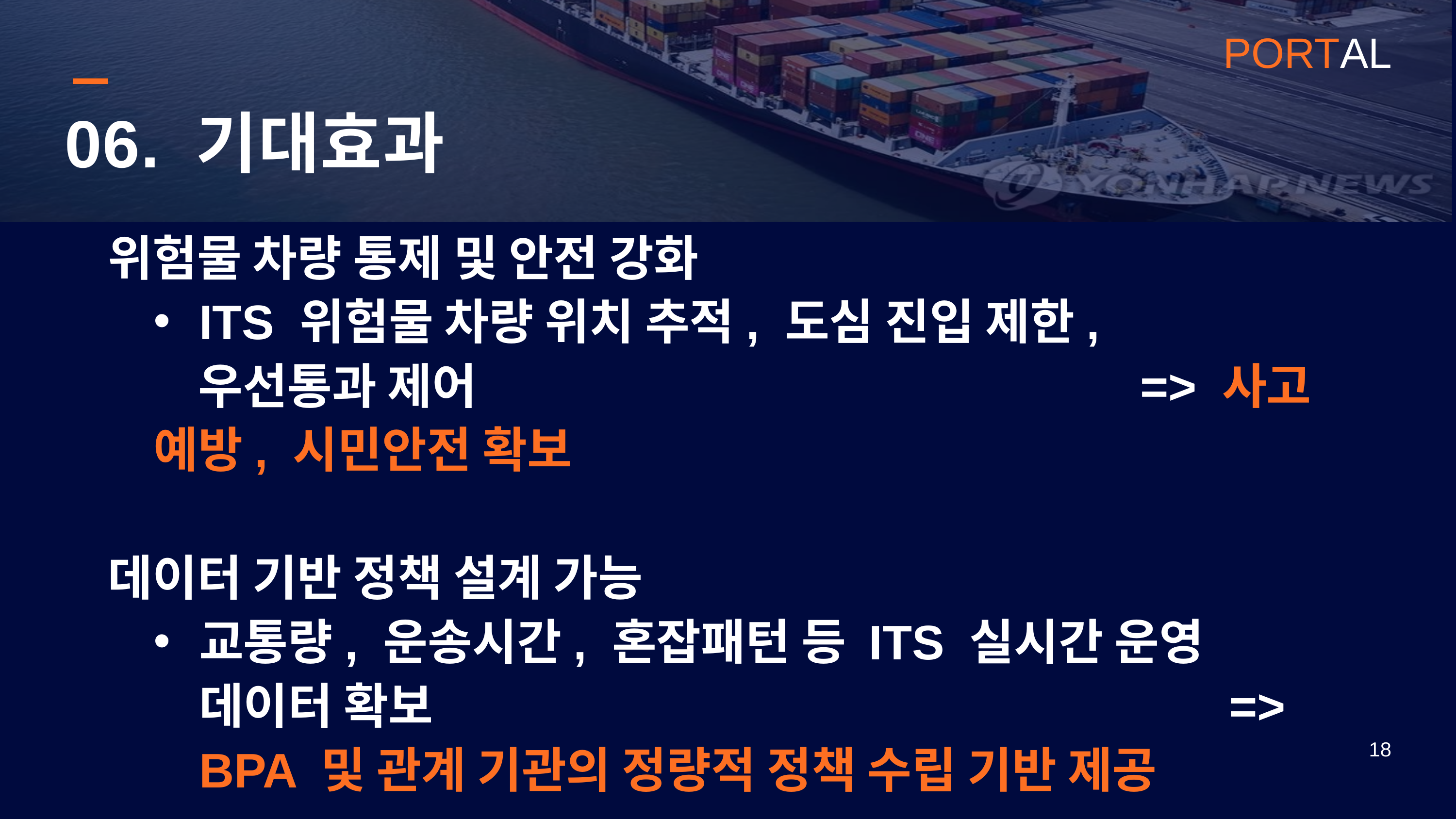

PORTAL

06. 기대효과
위험물 차량 통제 및 안전 강화
ITS 위험물 차량 위치 추적, 도심 진입 제한,
   우선통과 제어                                                           => 사고 예방, 시민안전 확보

데이터 기반 정책 설계 가능
교통량, 운송시간, 혼잡패턴 등 ITS 실시간 운영 데이터 확보                                                                       => BPA 및 관계 기관의 정량적 정책 수립 기반 제공

18